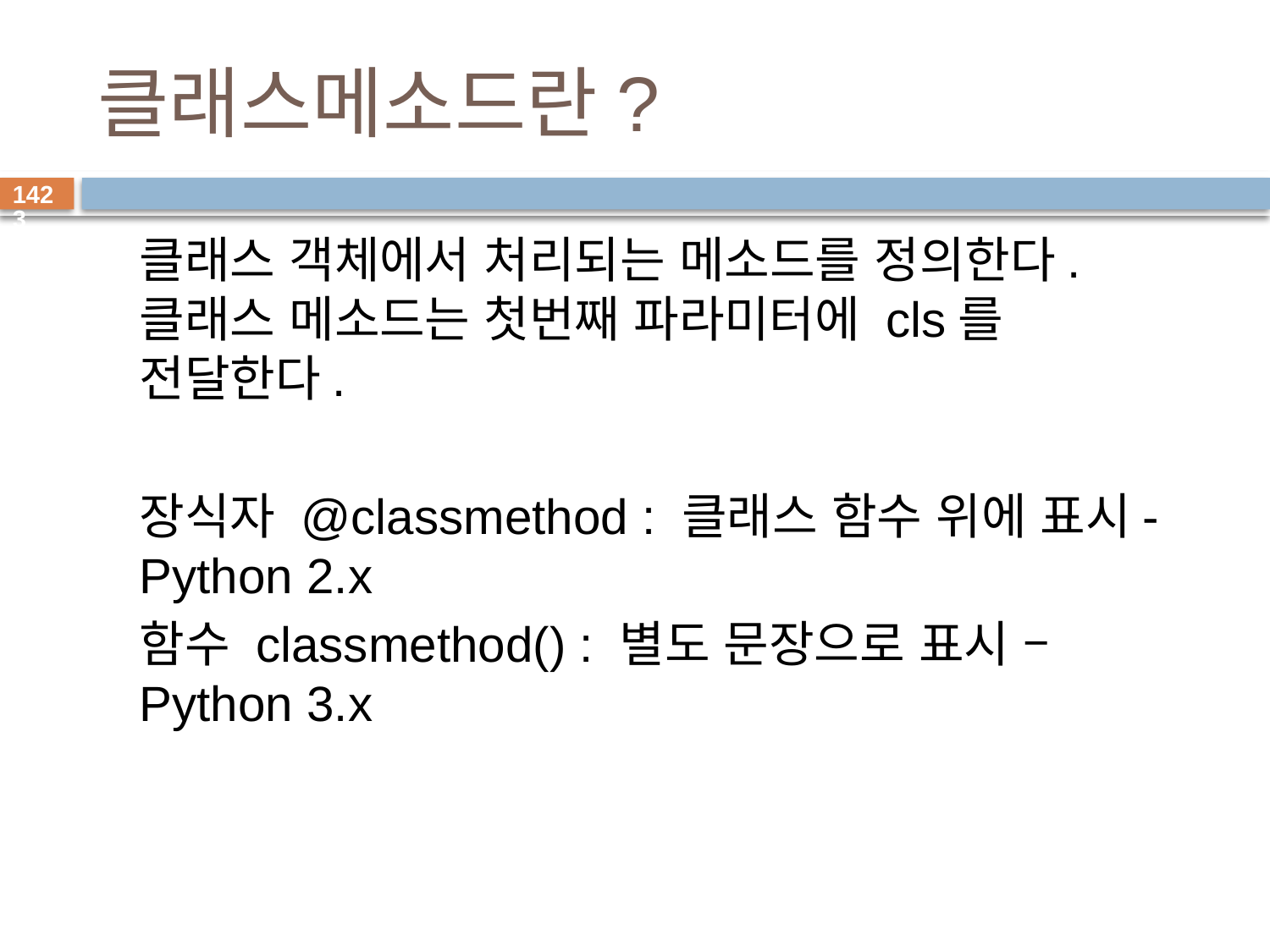

# 클래스메소드란?
1423
클래스 객체에서 처리되는 메소드를 정의한다. 클래스 메소드는 첫번째 파라미터에 cls를 전달한다.

장식자 @classmethod : 클래스 함수 위에 표시-Python 2.x
함수 classmethod() : 별도 문장으로 표시 – Python 3.x